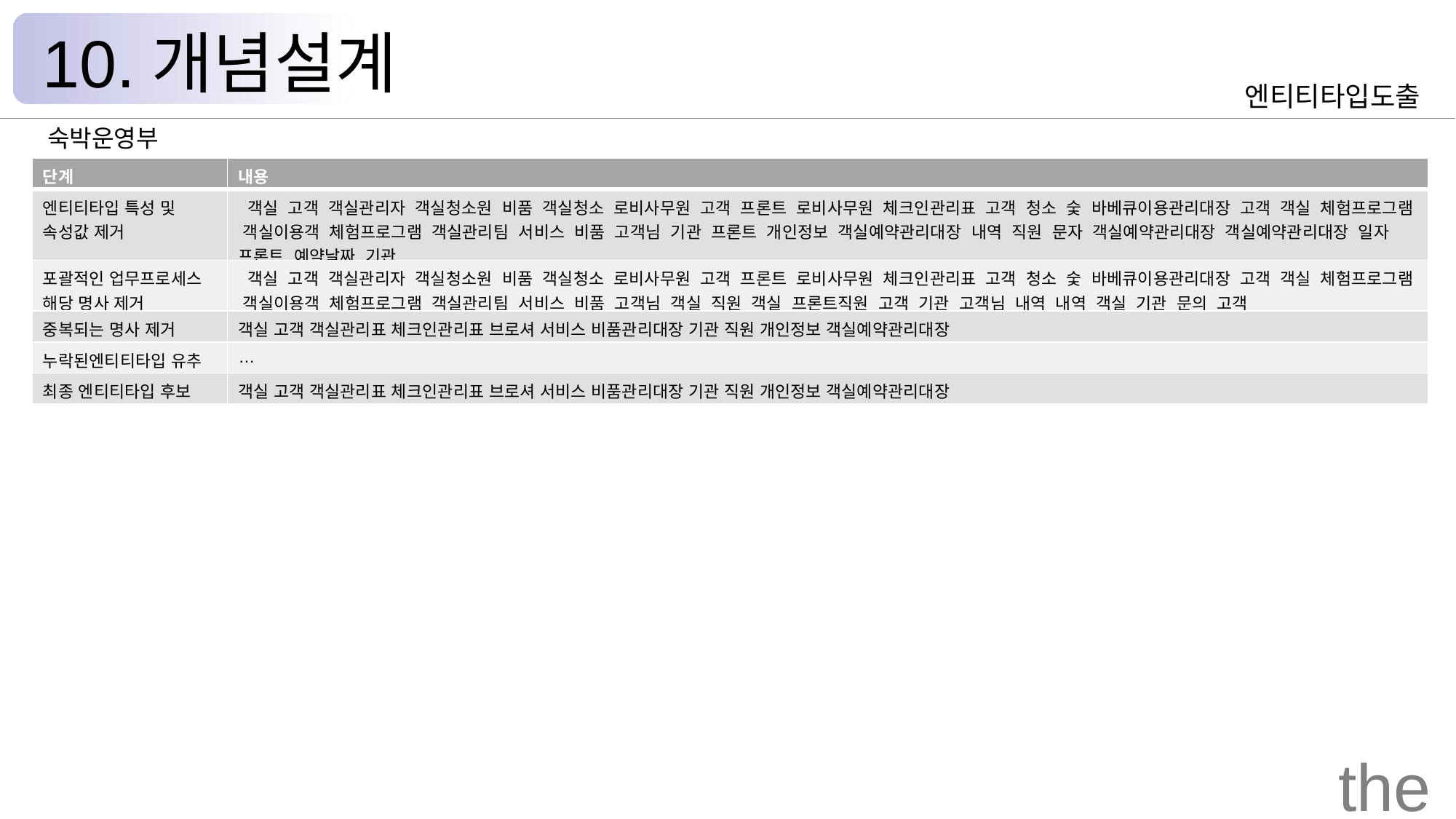

10.개념설계

엔티티타입도출
숙박운영부
| 단계 | 내용 |
| --- | --- |
| 엔티티타입 특성 및 속성값 제거 | 객실 고객 객실관리자 객실청소원 비품 객실청소 로비사무원 고객 프론트 로비사무원 체크인관리표 고객 청소 숯 바베큐이용관리대장 고객 객실 체험프로그램 객실이용객 체험프로그램 객실관리팀 서비스 비품 고객님 기관 프론트 개인정보 객실예약관리대장 내역 직원 문자 객실예약관리대장 객실예약관리대장 일자 프론트 예약날짜 기관 |
| 포괄적인 업무프로세스 해당 명사 제거 | 객실 고객 객실관리자 객실청소원 비품 객실청소 로비사무원 고객 프론트 로비사무원 체크인관리표 고객 청소 숯 바베큐이용관리대장 고객 객실 체험프로그램 객실이용객 체험프로그램 객실관리팀 서비스 비품 고객님 객실 직원 객실 프론트직원 고객 기관 고객님 내역 내역 객실 기관 문의 고객 |
| 중복되는 명사 제거 | 객실 고객 객실관리표 체크인관리표 브로셔 서비스 비품관리대장 기관 직원 개인정보 객실예약관리대장 |
| 누락된엔티티타입 유추 | … |
| 최종 엔티티타입 후보 | 객실 고객 객실관리표 체크인관리표 브로셔 서비스 비품관리대장 기관 직원 개인정보 객실예약관리대장 |
the Palace